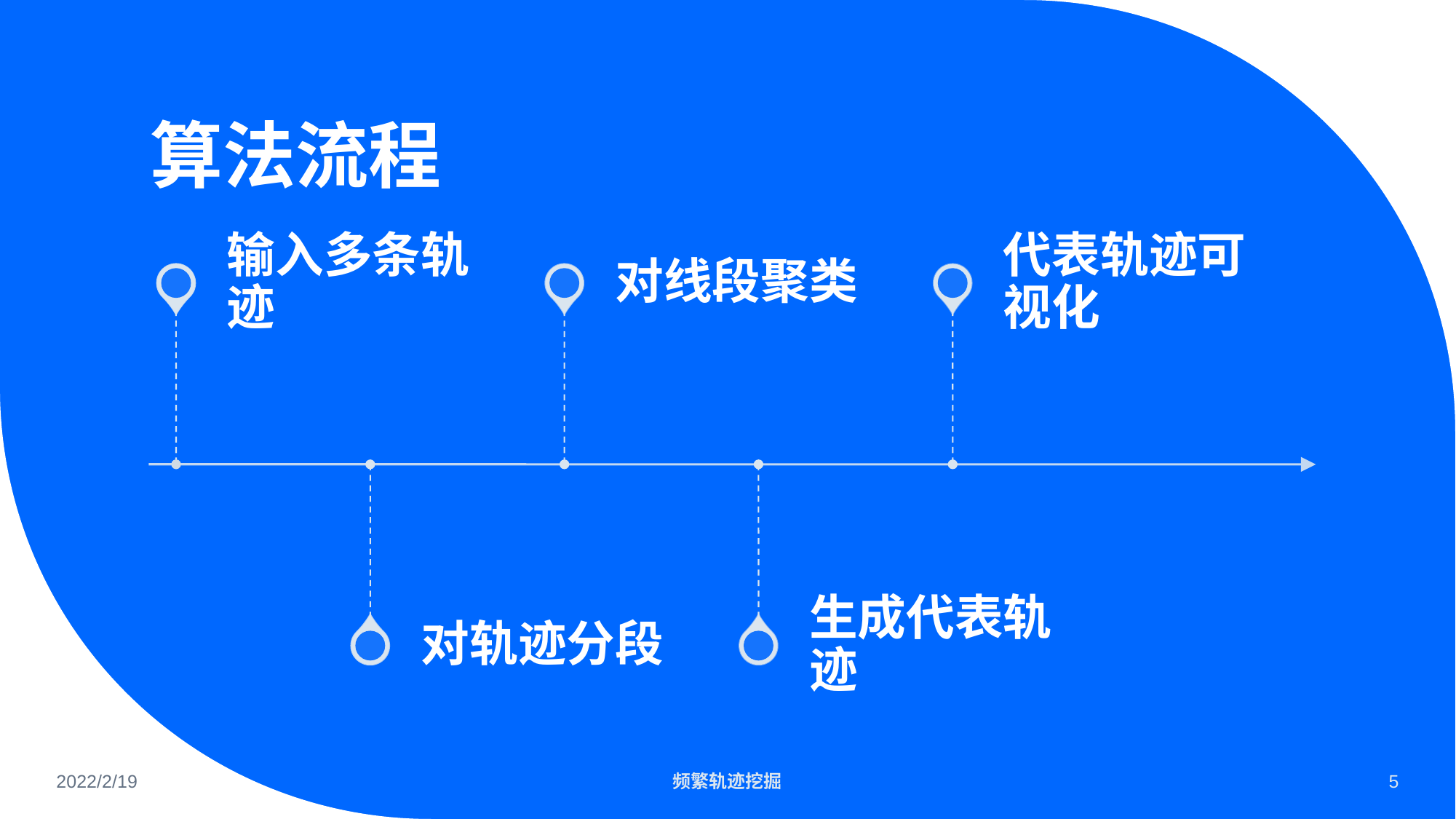

# 算法流程
输入多条轨迹
对轨迹分段
对线段聚类
生成代表轨迹
代表轨迹可视化
2022/2/19
频繁轨迹挖掘
5